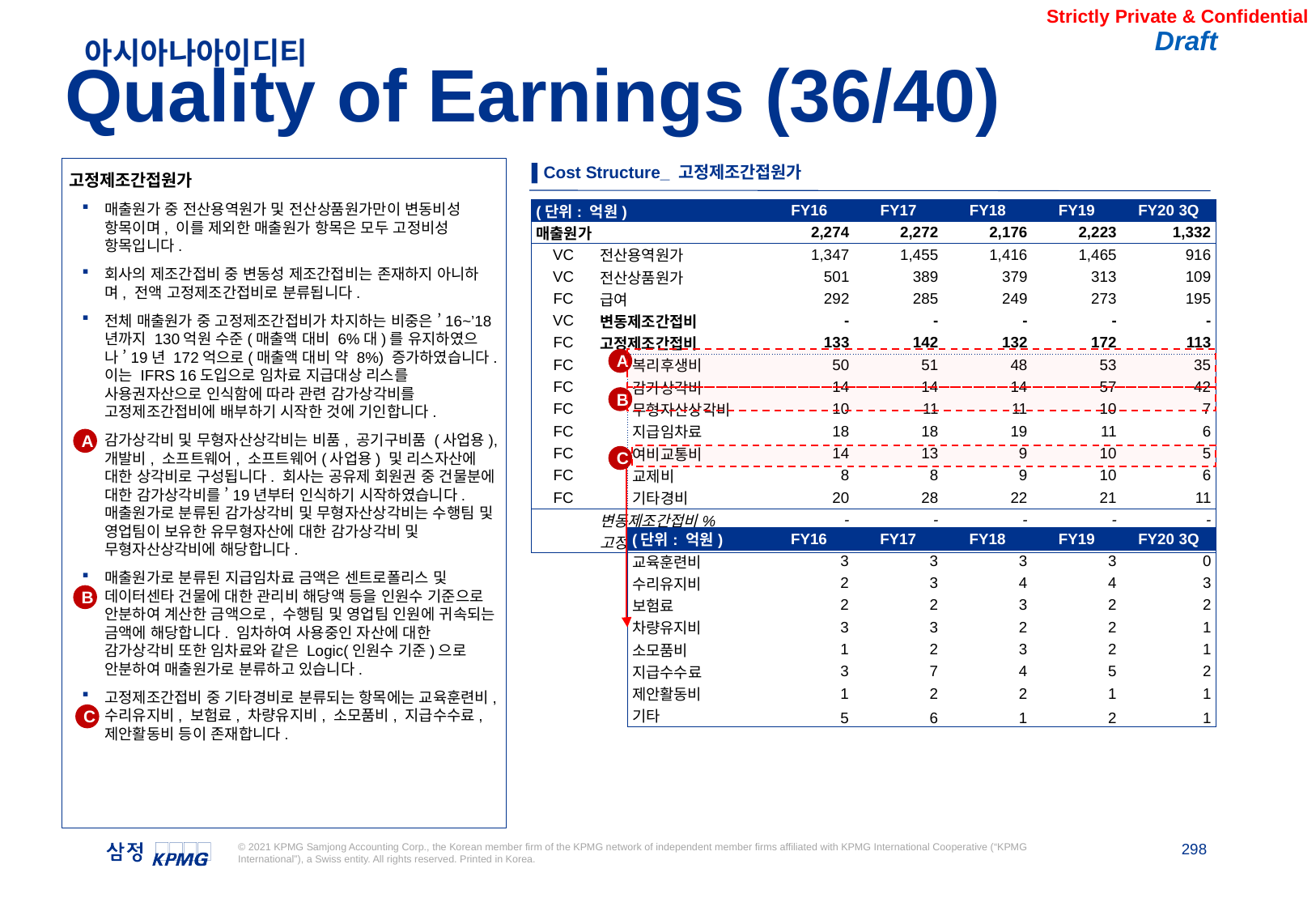

아시아나아이디티
Quality of Earnings (36/40)
▌Cost Structure_ 고정제조간접원가

고정제조간접원가
매출원가 중 전산용역원가 및 전산상품원가만이 변동비성 항목이며, 이를 제외한 매출원가 항목은 모두 고정비성 항목입니다.
회사의 제조간접비 중 변동성 제조간접비는 존재하지 아니하며, 전액 고정제조간접비로 분류됩니다.
전체 매출원가 중 고정제조간접비가 차지하는 비중은 ’16~’18년까지 130억원 수준(매출액 대비 6%대)를 유지하였으나 ’19년 172억으로(매출액 대비 약 8%) 증가하였습니다. 이는 IFRS 16도입으로 임차료 지급대상 리스를 사용권자산으로 인식함에 따라 관련 감가상각비를 고정제조간접비에 배부하기 시작한 것에 기인합니다.
감가상각비 및 무형자산상각비는 비품, 공기구비품 (사업용), 개발비, 소프트웨어, 소프트웨어(사업용) 및 리스자산에 대한 상각비로 구성됩니다. 회사는 공유제 회원권 중 건물분에 대한 감가상각비를 ’19년부터 인식하기 시작하였습니다. 매출원가로 분류된 감가상각비 및 무형자산상각비는 수행팀 및 영업팀이 보유한 유무형자산에 대한 감가상각비 및 무형자산상각비에 해당합니다.
매출원가로 분류된 지급임차료 금액은 센트로폴리스 및 데이터센타 건물에 대한 관리비 해당액 등을 인원수 기준으로 안분하여 계산한 금액으로, 수행팀 및 영업팀 인원에 귀속되는 금액에 해당합니다. 임차하여 사용중인 자산에 대한 감가상각비 또한 임차료와 같은 Logic(인원수 기준)으로 안분하여 매출원가로 분류하고 있습니다.
고정제조간접비 중 기타경비로 분류되는 항목에는 교육훈련비, 수리유지비, 보험료, 차량유지비, 소모품비, 지급수수료, 제안활동비 등이 존재합니다.

| (단위: 억원) |  |  | FY16 | FY17 | FY18 | FY19 | FY20 3Q |
| --- | --- | --- | --- | --- | --- | --- | --- |
| 매출원가 |  |  | 2,274 | 2,272 | 2,176 | 2,223 | 1,332 |
| VC | 전산용역원가 |  | 1,347 | 1,455 | 1,416 | 1,465 | 916 |
| VC | 전산상품원가 |  | 501 | 389 | 379 | 313 | 109 |
| FC | 급여 |  | 292 | 285 | 249 | 273 | 195 |
| VC | 변동제조간접비 |  | - | - | - | - | - |
| FC | 고정제조간접비 |  | 133 | 142 | 132 | 172 | 113 |
| FC |  | 복리후생비 | 50 | 51 | 48 | 53 | 35 |
| FC |  | 감가상각비 | 14 | 14 | 14 | 57 | 42 |
| FC |  | 무형자산상각비 | 10 | 11 | 11 | 10 | 7 |
| FC |  | 지급임차료 | 18 | 18 | 19 | 11 | 6 |
| FC |  | 여비교통비 | 14 | 13 | 9 | 10 | 5 |
| FC |  | 교제비 | 8 | 8 | 9 | 10 | 6 |
| FC |  | 기타경비 | 20 | 28 | 22 | 21 | 11 |
|  | 변동제조간접비% |  | - | - | - | - | - |
|  | 고정제조간접비% |  | 6% | 6% | 6% | 8% | 8% |
A

B
A

C
| (단위: 억원) | FY16 | FY17 | FY18 | FY19 | FY20 3Q |
| --- | --- | --- | --- | --- | --- |
| 교육훈련비 | 3 | 3 | 3 | 3 | 0 |
| 수리유지비 | 2 | 3 | 4 | 4 | 3 |
| 보험료 | 2 | 2 | 3 | 2 | 2 |
| 차량유지비 | 3 | 3 | 2 | 2 | 1 |
| 소모품비 | 1 | 2 | 3 | 2 | 1 |
| 지급수수료 | 3 | 7 | 4 | 5 | 2 |
| 제안활동비 | 1 | 2 | 2 | 1 | 1 |
| 기타 | 5 | 6 | 1 | 2 | 1 |
B
C